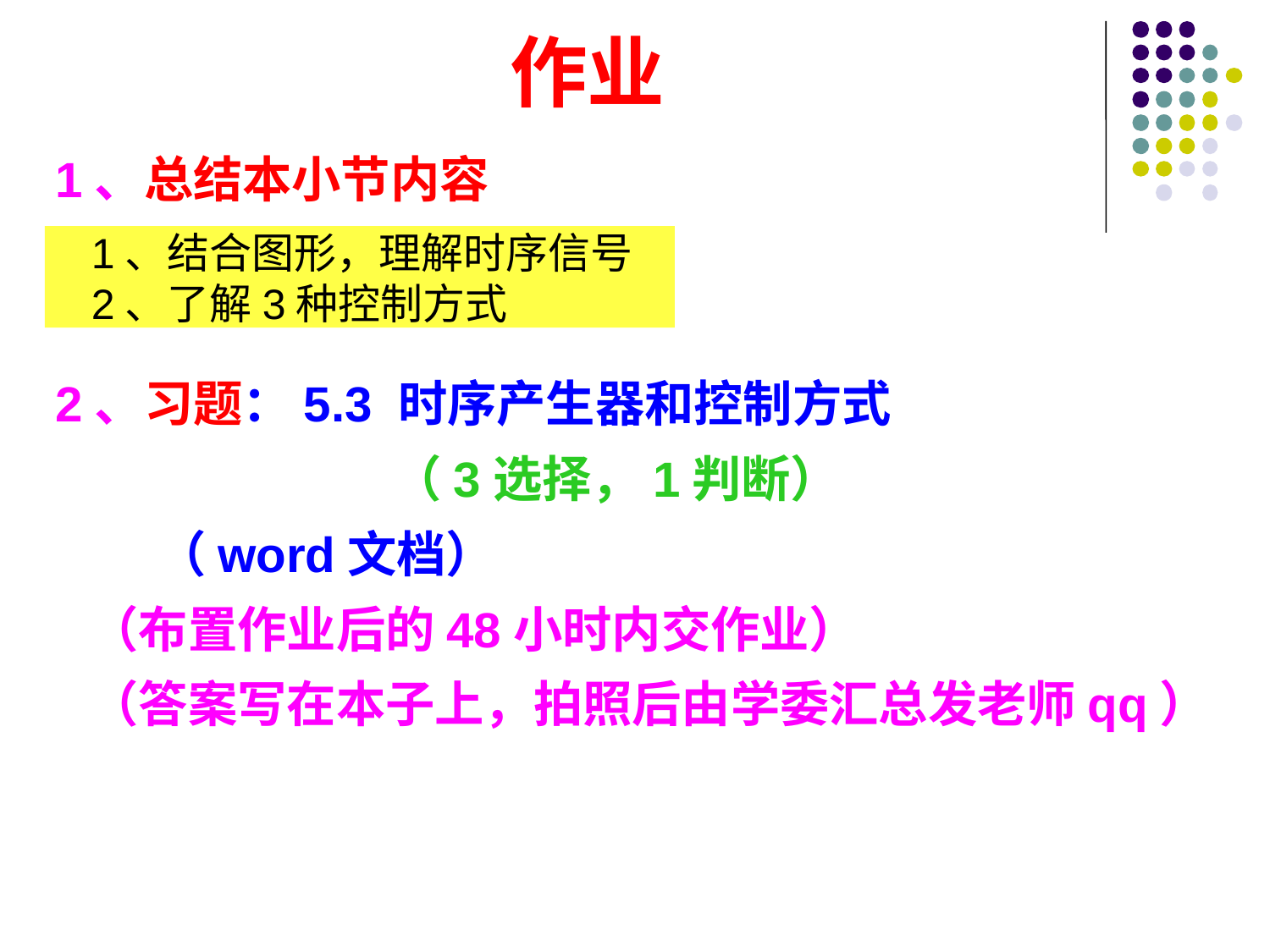

# 作业
1、总结本小节内容

2、习题：5.3 时序产生器和控制方式
                             （3选择，1判断）
        （word文档）
  （布置作业后的48小时内交作业）
  （答案写在本子上，拍照后由学委汇总发老师qq）
1、结合图形，理解时序信号
2、了解3种控制方式